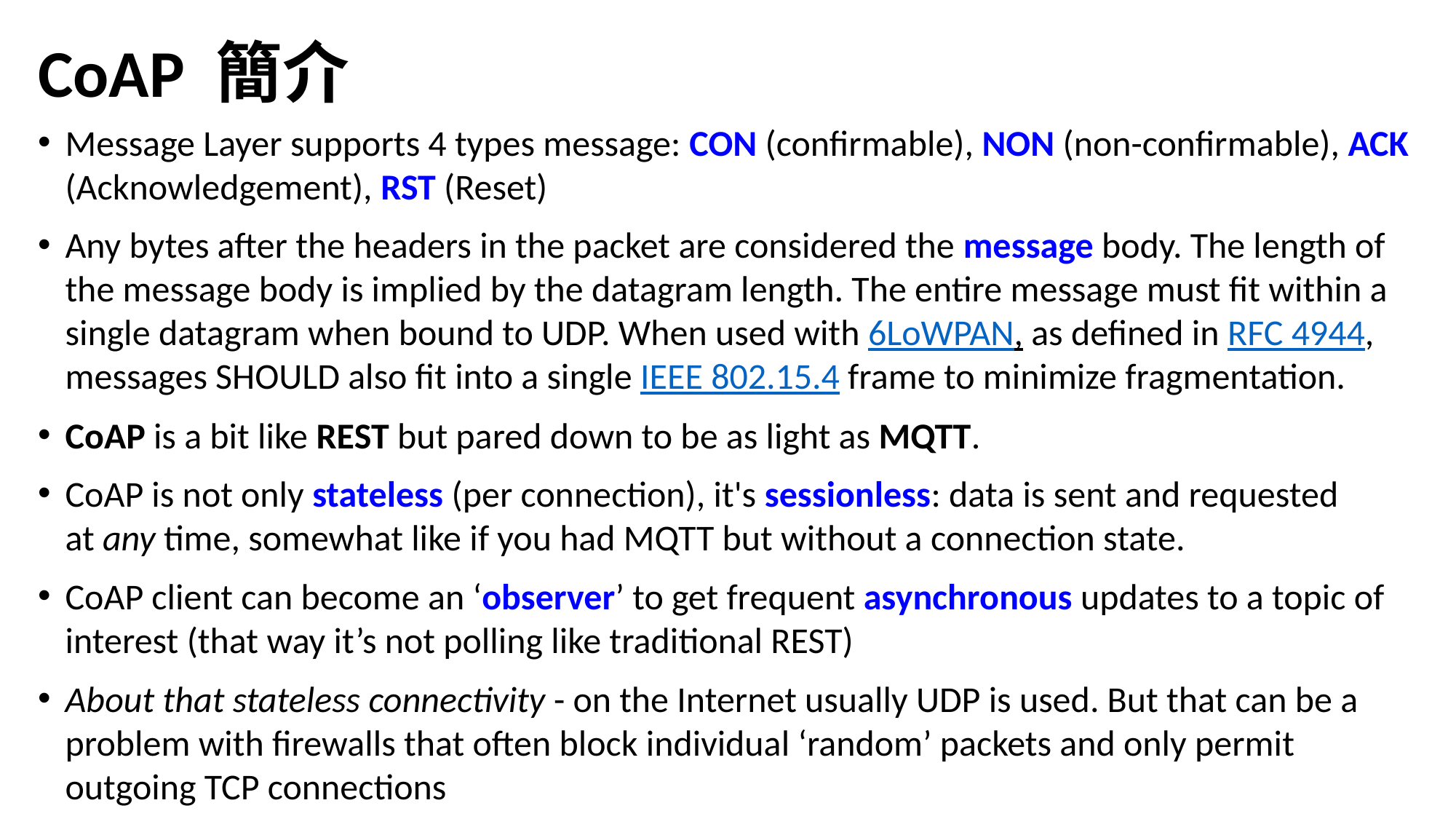

# CoAP 簡介
Message Layer supports 4 types message: CON (confirmable), NON (non-confirmable), ACK (Acknowledgement), RST (Reset)
Any bytes after the headers in the packet are considered the message body. The length of the message body is implied by the datagram length. The entire message must fit within a single datagram when bound to UDP. When used with 6LoWPAN, as defined in RFC 4944, messages SHOULD also fit into a single IEEE 802.15.4 frame to minimize fragmentation.
CoAP is a bit like REST but pared down to be as light as MQTT.
CoAP is not only stateless (per connection), it's sessionless: data is sent and requested at any time, somewhat like if you had MQTT but without a connection state.
CoAP client can become an ‘observer’ to get frequent asynchronous updates to a topic of interest (that way it’s not polling like traditional REST)
About that stateless connectivity - on the Internet usually UDP is used. But that can be a problem with firewalls that often block individual ‘random’ packets and only permit outgoing TCP connections